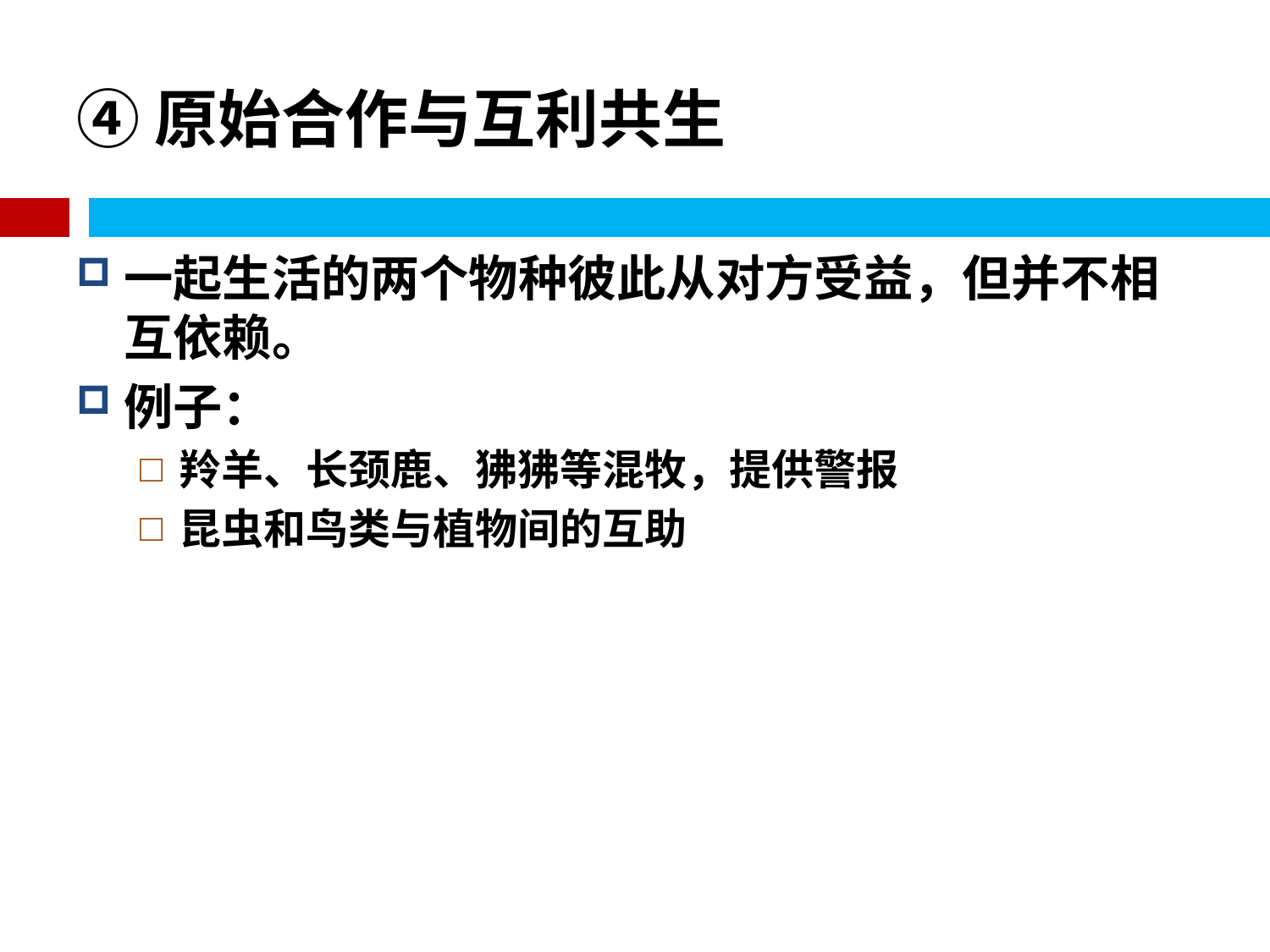

# ④原始合作与互利共生
一起生活的两个物种彼此从对方受益，但并不相互依赖。
例子：
羚羊、长颈鹿、狒狒等混牧，提供警报
昆虫和鸟类与植物间的互助